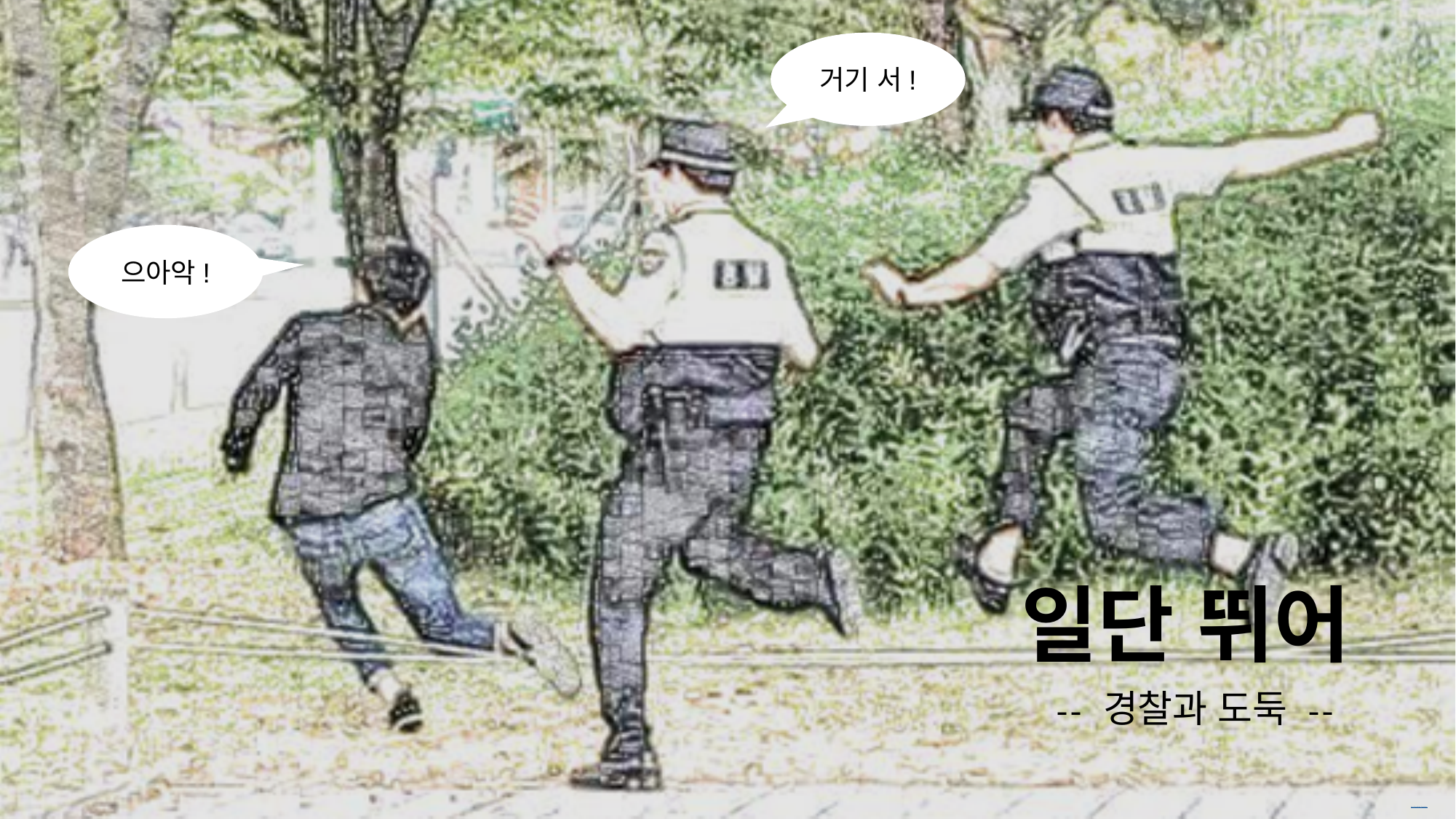

거기 서!
으아악!
일단 뛰어
-- 경찰과 도둑 --
Free PowerPoint Templates